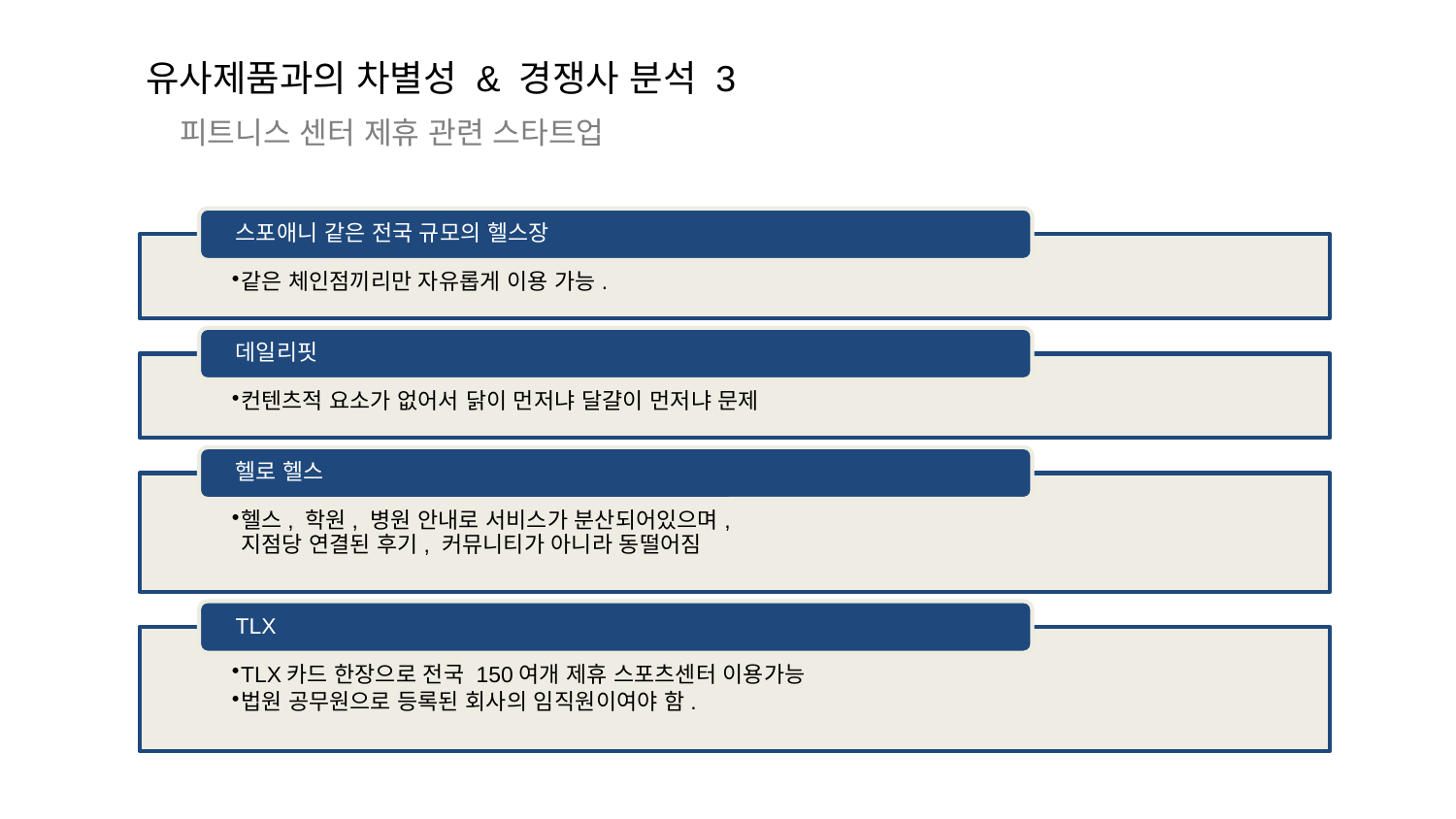

유사제품과의 차별성 & 경쟁사 분석 3
피트니스 센터 제휴 관련 스타트업
같은 체인점끼리만 자유롭게 이용 가능.
스포애니 같은 전국 규모의 헬스장
컨텐츠적 요소가 없어서 닭이 먼저냐 달걀이 먼저냐 문제
데일리핏
헬스, 학원, 병원 안내로 서비스가 분산되어있으며,
지점당 연결된 후기, 커뮤니티가 아니라 동떨어짐
헬로 헬스
TLX카드 한장으로 전국 150여개 제휴 스포츠센터 이용가능
법원 공무원으로 등록된 회사의 임직원이여야 함.
TLX